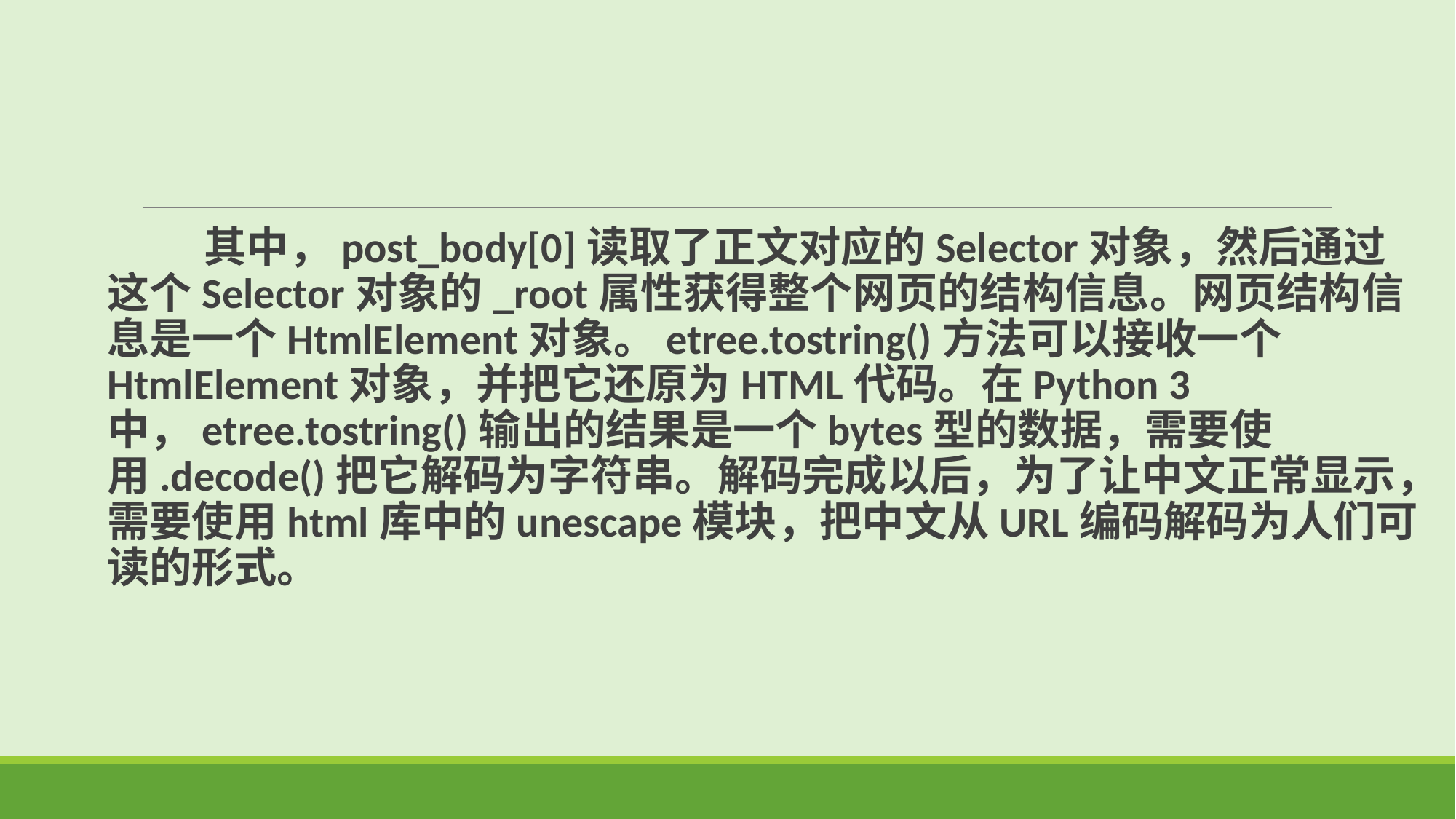

其中，post_body[0]读取了正文对应的Selector对象，然后通过这个Selector对象的_root属性获得整个网页的结构信息。网页结构信息是一个HtmlElement对象。etree.tostring()方法可以接收一个HtmlElement对象，并把它还原为HTML代码。在Python 3中，etree.tostring()输出的结果是一个bytes型的数据，需要使用.decode()把它解码为字符串。解码完成以后，为了让中文正常显示，需要使用html库中的unescape模块，把中文从URL编码解码为人们可读的形式。